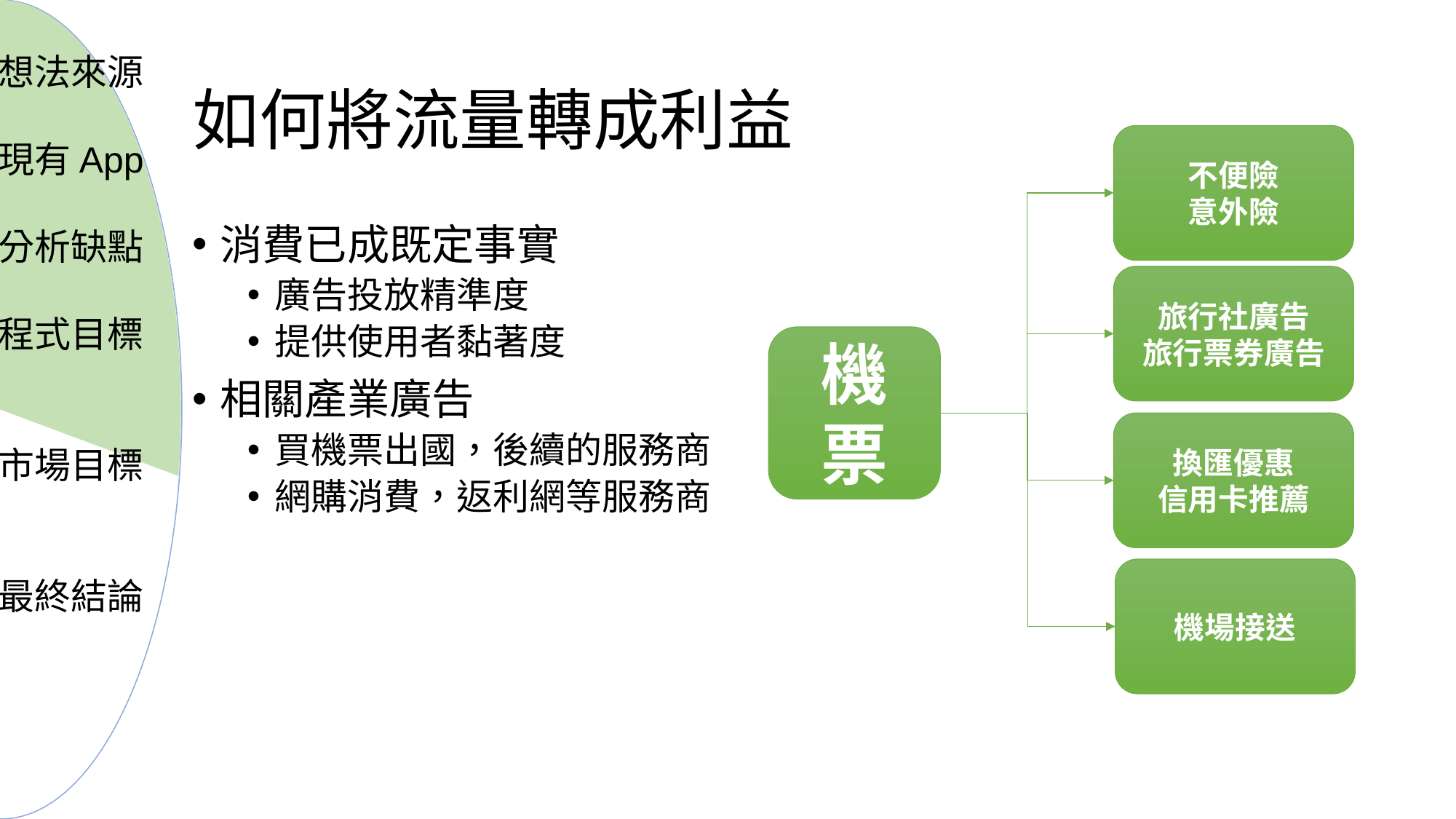

想法來源

現有App

分析缺點

程式目標

市場目標

最終結論
# 如何將流量轉成利益
不便險
意外險
消費已成既定事實
廣告投放精準度
提供使用者黏著度
相關產業廣告
買機票出國，後續的服務商
網購消費，返利網等服務商

旅行社廣告
旅行票券廣告
機票
換匯優惠
信用卡推薦
機場接送